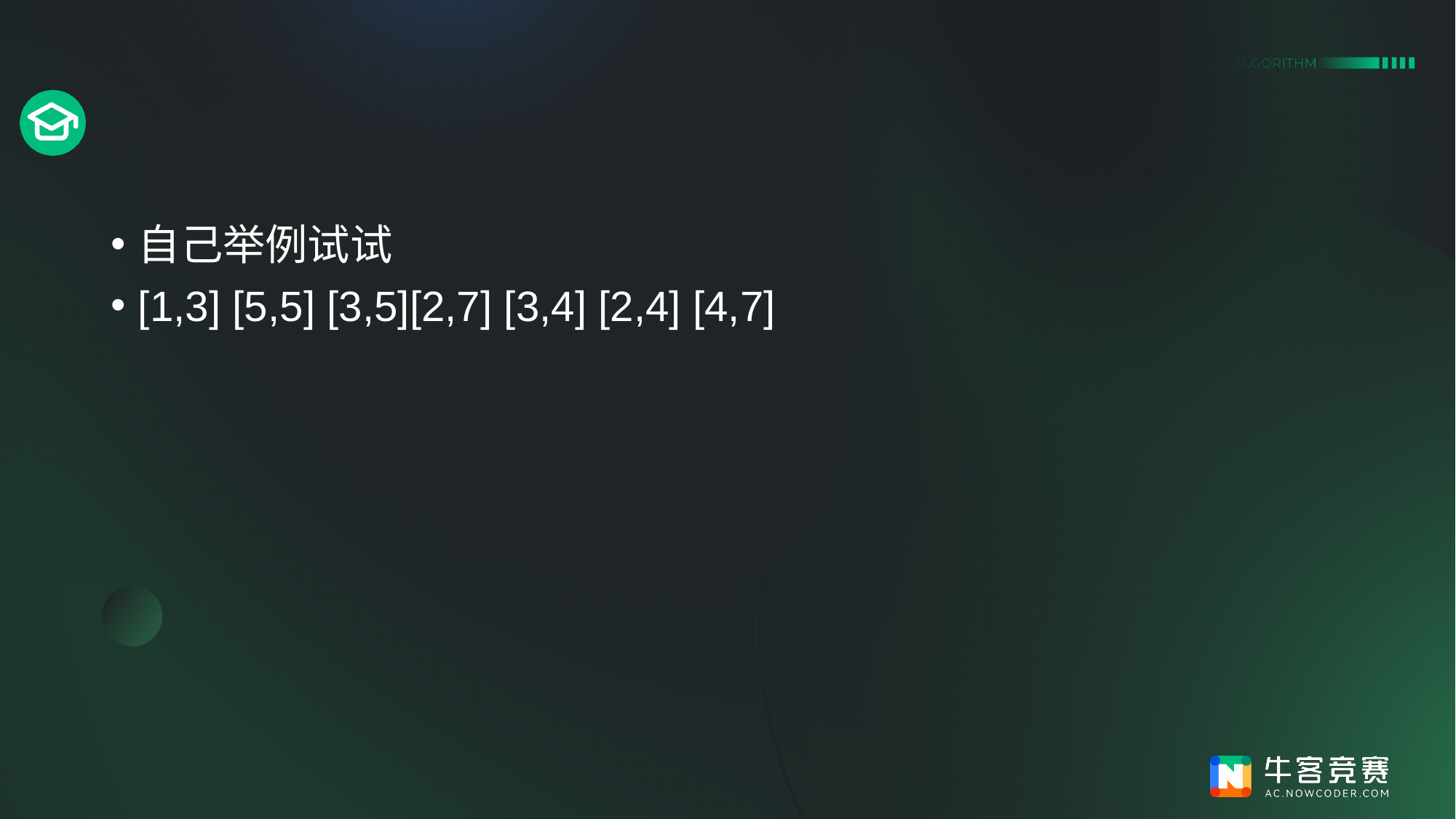

#
自己举例试试
[1,3] [5,5] [3,5][2,7] [3,4] [2,4] [4,7]